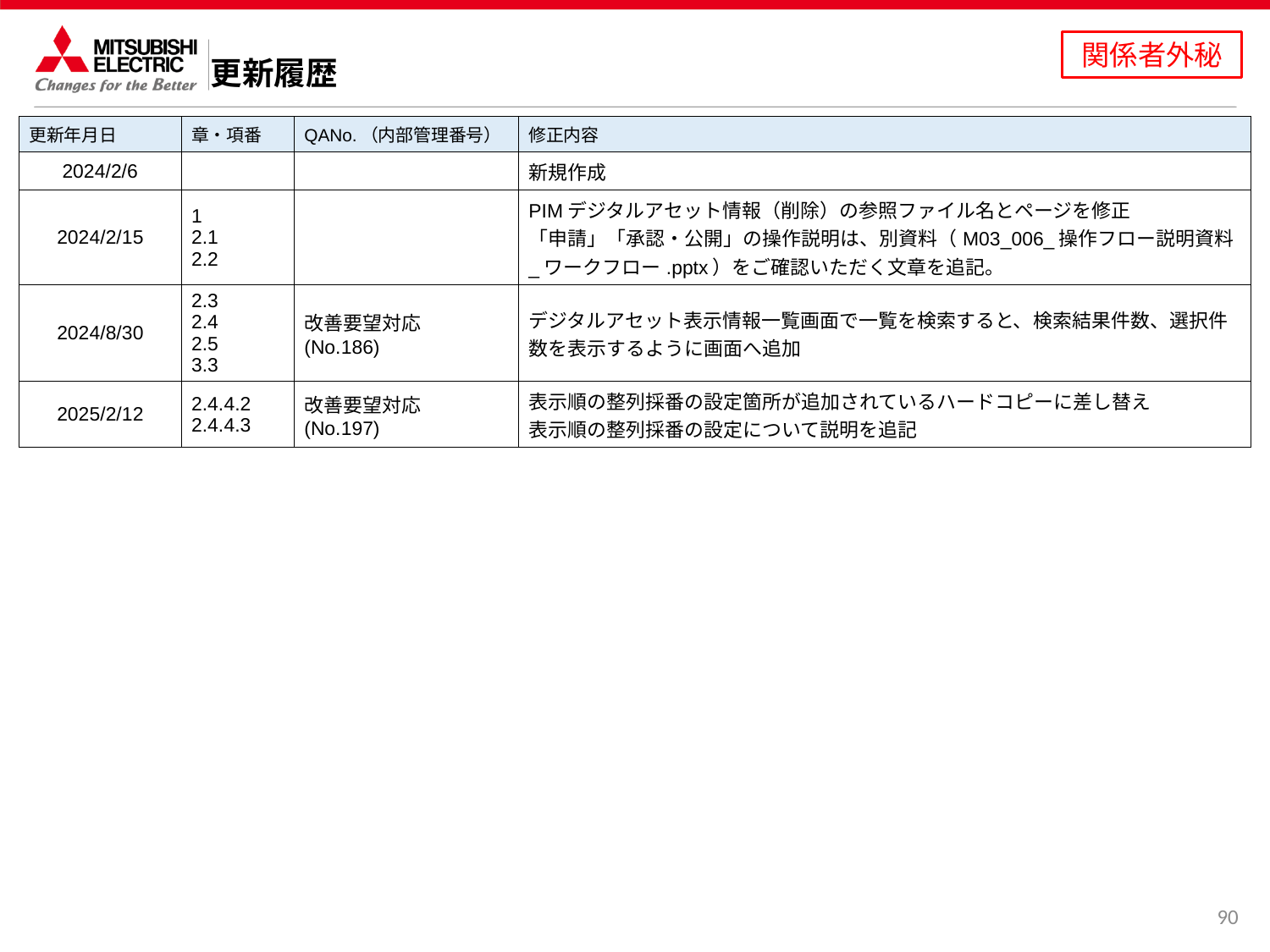

更新履歴
| 更新年月日 | 章・項番 | QANo.（内部管理番号） | 修正内容 |
| --- | --- | --- | --- |
| 2024/2/6 |  |  | 新規作成 |
| 2024/2/15 | 1 2.1 2.2 |  | PIMデジタルアセット情報（削除）の参照ファイル名とページを修正 「申請」「承認・公開」の操作説明は、別資料（M03\_006\_操作フロー説明資料\_ワークフロー.pptx）をご確認いただく文章を追記。 |
| 2024/8/30 | 2.3 2.4 2.5 3.3 | 改善要望対応 (No.186) | デジタルアセット表示情報一覧画面で一覧を検索すると、検索結果件数、選択件数を表示するように画面へ追加 |
| 2025/2/12 | 2.4.4.2 2.4.4.3 | 改善要望対応 (No.197) | 表示順の整列採番の設定箇所が追加されているハードコピーに差し替え 表示順の整列採番の設定について説明を追記 |
90